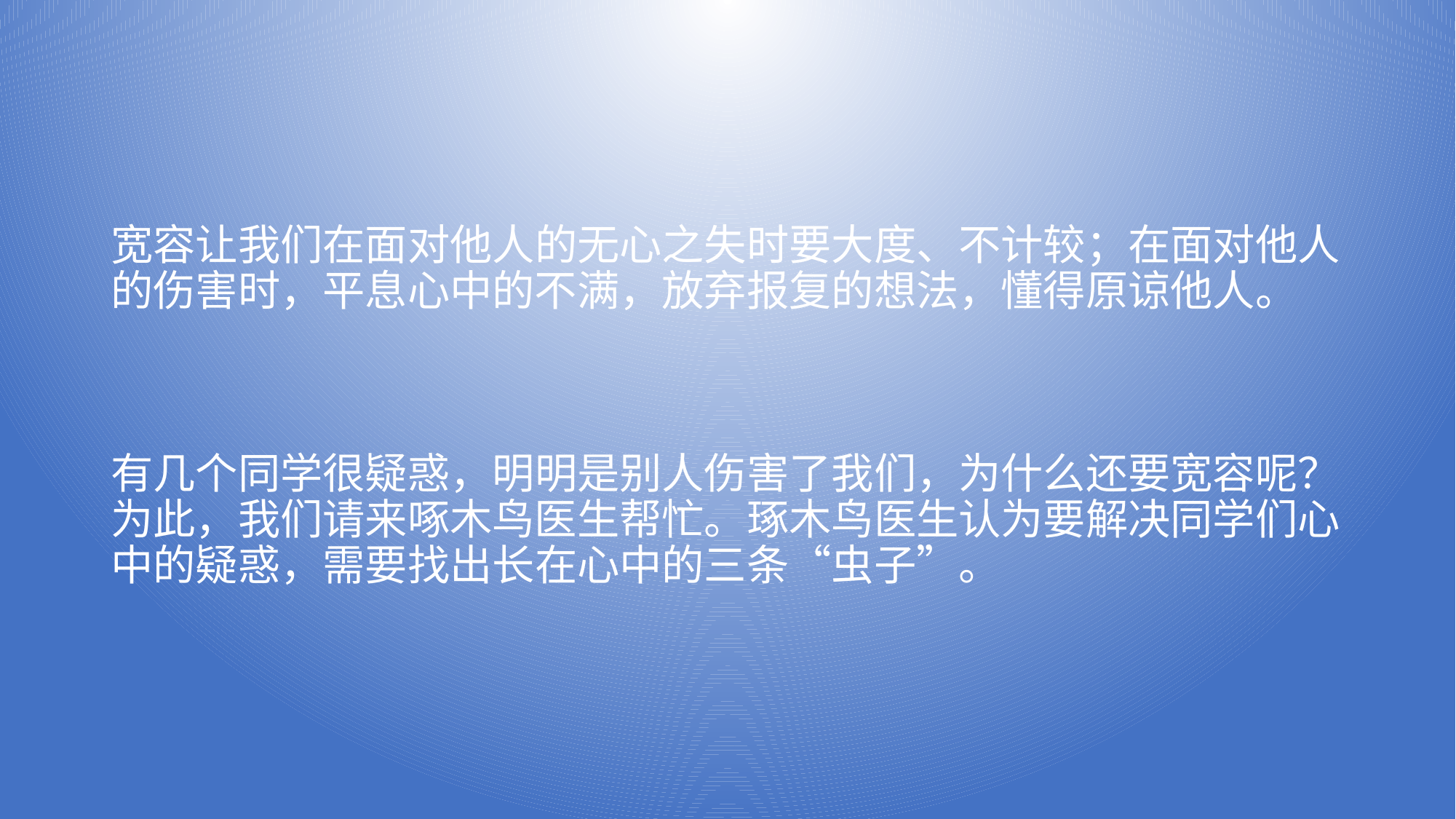

#
宽容让我们在面对他人的无心之失时要大度、不计较；在面对他人的伤害时，平息心中的不满，放弃报复的想法，懂得原谅他人。

有几个同学很疑惑，明明是别人伤害了我们，为什么还要宽容呢？为此，我们请来啄木鸟医生帮忙。琢木鸟医生认为要解决同学们心中的疑惑，需要找出长在心中的三条“虫子”。